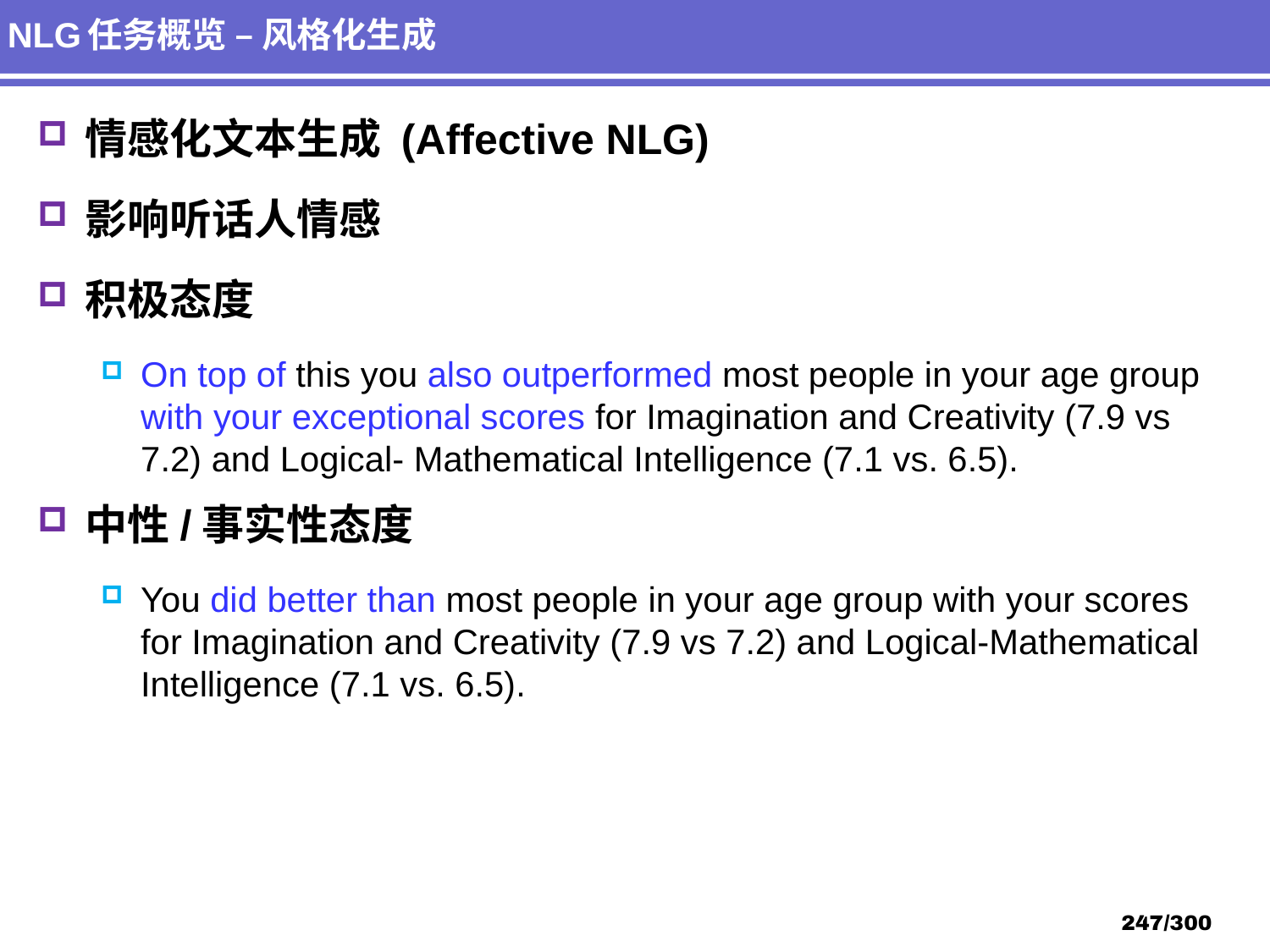

# NLG任务概览 – 风格化生成
情感化文本生成 (Affective NLG)
影响听话人情感
积极态度
On top of this you also outperformed most people in your age group with your exceptional scores for Imagination and Creativity (7.9 vs 7.2) and Logical- Mathematical Intelligence (7.1 vs. 6.5).
中性/事实性态度
You did better than most people in your age group with your scores for Imagination and Creativity (7.9 vs 7.2) and Logical-Mathematical Intelligence (7.1 vs. 6.5).

247/300